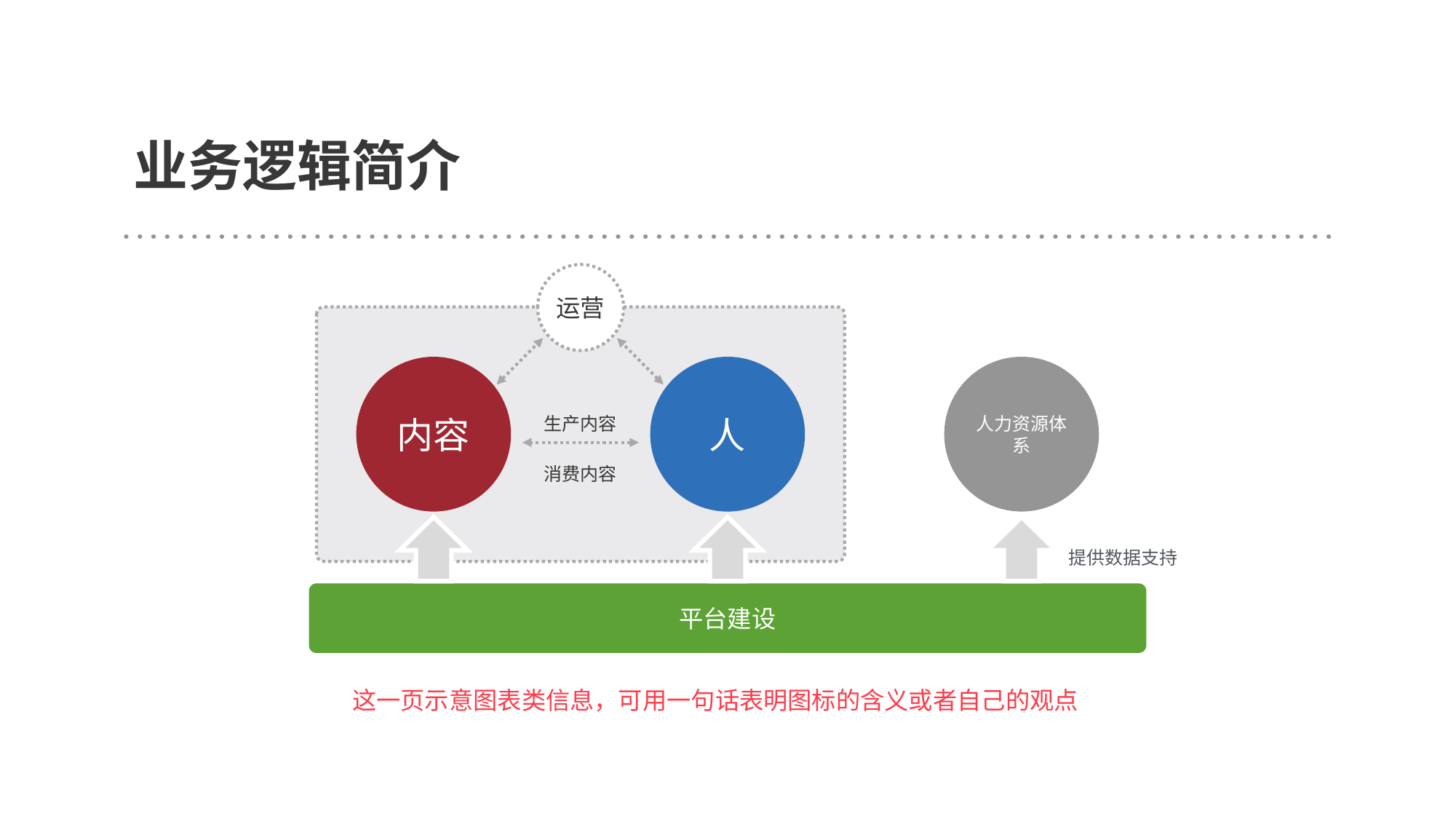

业务逻辑简介

运营

内容
人
人力资源体系
生产内容

消费内容

提供数据支持
平台建设
这一页示意图表类信息，可用一句话表明图标的含义或者自己的观点